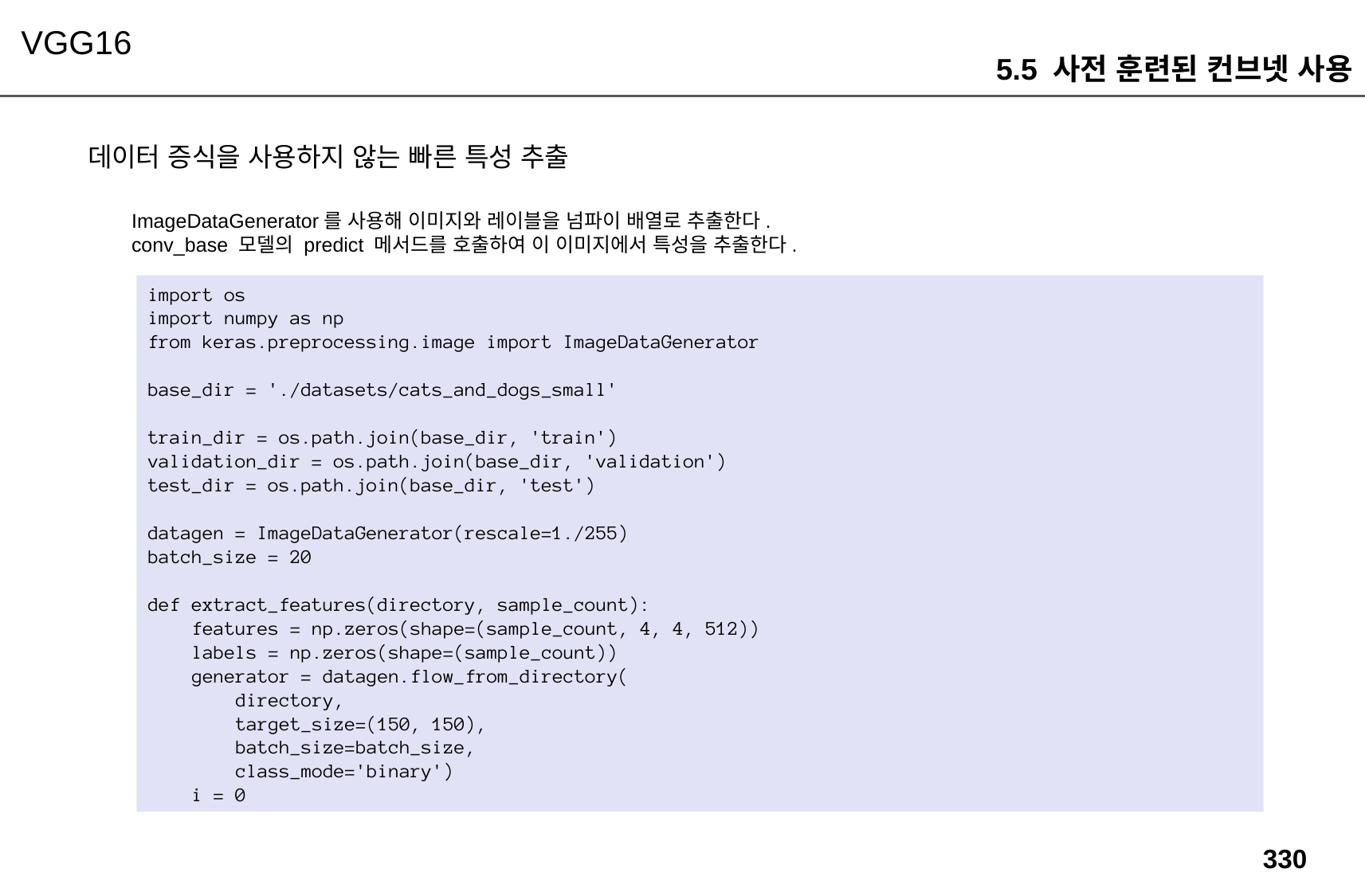

VGG16
5.5 사전 훈련된 컨브넷 사용
데이터 증식을 사용하지 않는 빠른 특성 추출
ImageDataGenerator를 사용해 이미지와 레이블을 넘파이 배열로 추출한다.
conv_base 모델의 predict 메서드를 호출하여 이 이미지에서 특성을 추출한다.
import os
import numpy as np
from keras.preprocessing.image import ImageDataGenerator

base_dir = './datasets/cats_and_dogs_small'

train_dir = os.path.join(base_dir, 'train')
validation_dir = os.path.join(base_dir, 'validation')
test_dir = os.path.join(base_dir, 'test')

datagen = ImageDataGenerator(rescale=1./255)
batch_size = 20

def extract_features(directory, sample_count):
    features = np.zeros(shape=(sample_count, 4, 4, 512))
    labels = np.zeros(shape=(sample_count))
    generator = datagen.flow_from_directory(
        directory,
        target_size=(150, 150),
        batch_size=batch_size,
        class_mode='binary')
    i = 0